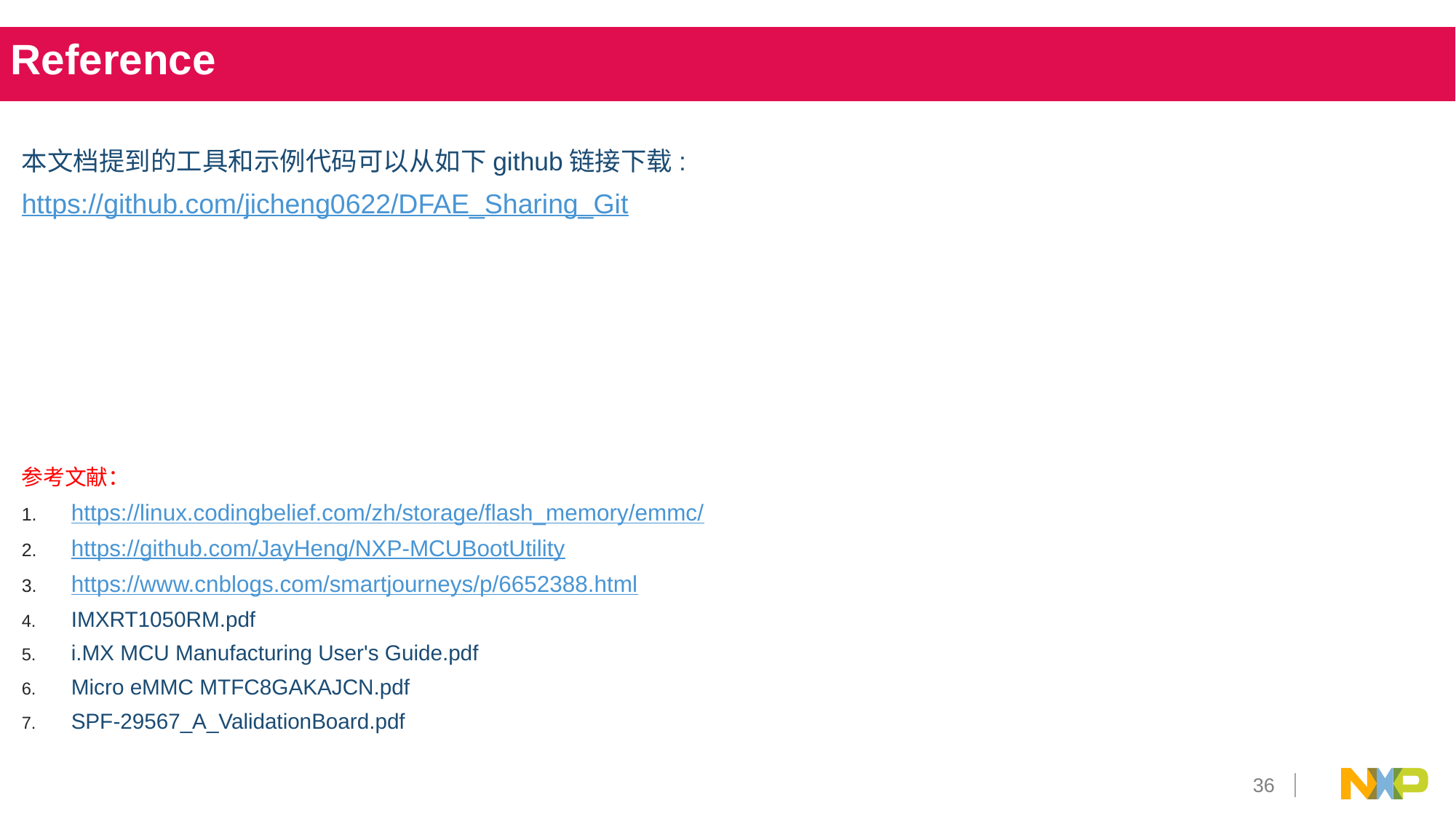

Reference
本文档提到的工具和示例代码可以从如下github链接下载:
https://github.com/jicheng0622/DFAE_Sharing_Git
参考文献：
https://linux.codingbelief.com/zh/storage/flash_memory/emmc/
https://github.com/JayHeng/NXP-MCUBootUtility
https://www.cnblogs.com/smartjourneys/p/6652388.html
IMXRT1050RM.pdf
i.MX MCU Manufacturing User's Guide.pdf
Micro eMMC MTFC8GAKAJCN.pdf
SPF-29567_A_ValidationBoard.pdf